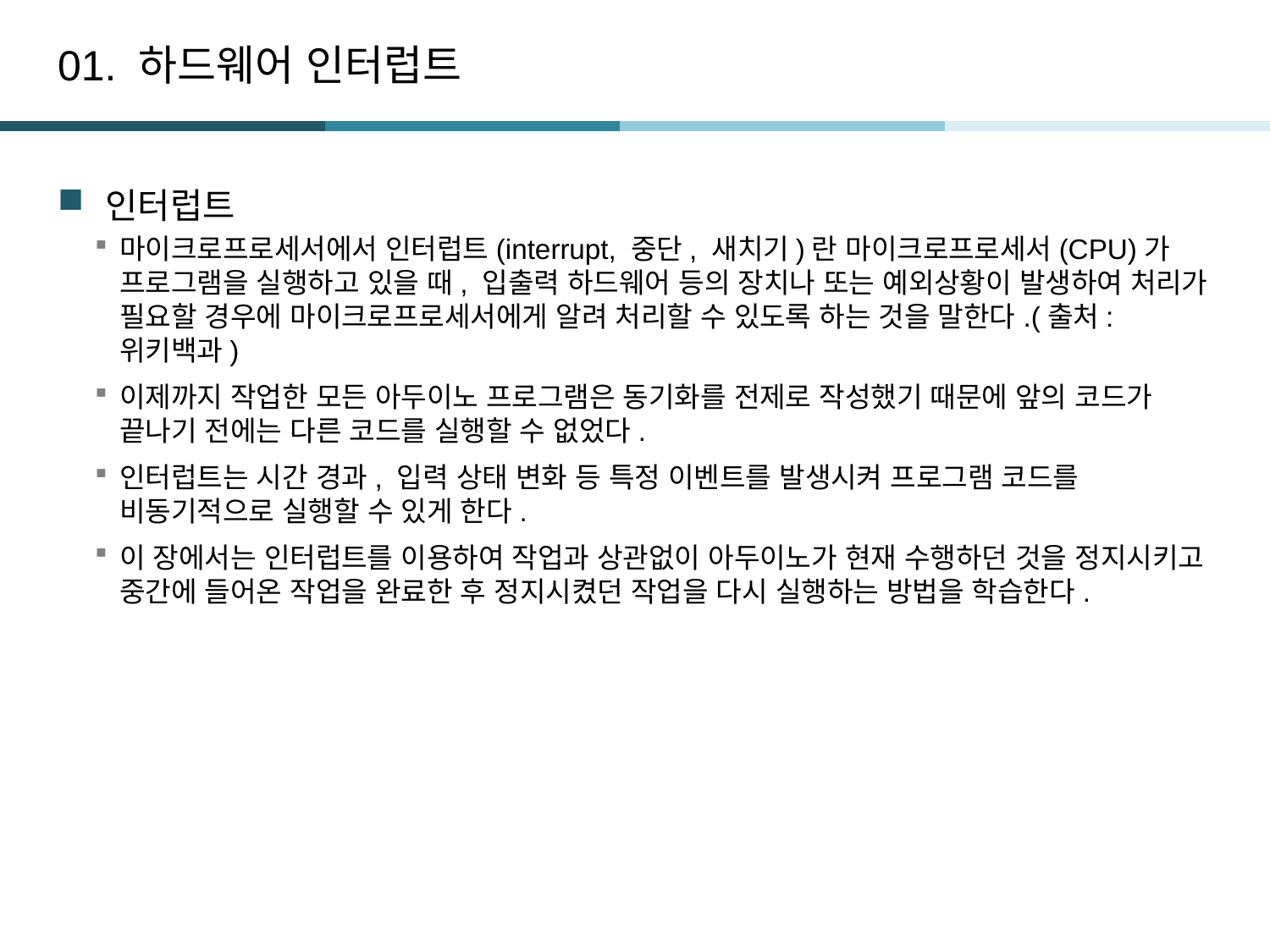

# 01. 하드웨어 인터럽트
인터럽트
마이크로프로세서에서 인터럽트(interrupt, 중단, 새치기)란 마이크로프로세서(CPU)가 프로그램을 실행하고 있을 때, 입출력 하드웨어 등의 장치나 또는 예외상황이 발생하여 처리가 필요할 경우에 마이크로프로세서에게 알려 처리할 수 있도록 하는 것을 말한다.(출처: 위키백과)
이제까지 작업한 모든 아두이노 프로그램은 동기화를 전제로 작성했기 때문에 앞의 코드가 끝나기 전에는 다른 코드를 실행할 수 없었다.
인터럽트는 시간 경과, 입력 상태 변화 등 특정 이벤트를 발생시켜 프로그램 코드를 비동기적으로 실행할 수 있게 한다.
이 장에서는 인터럽트를 이용하여 작업과 상관없이 아두이노가 현재 수행하던 것을 정지시키고 중간에 들어온 작업을 완료한 후 정지시켰던 작업을 다시 실행하는 방법을 학습한다.